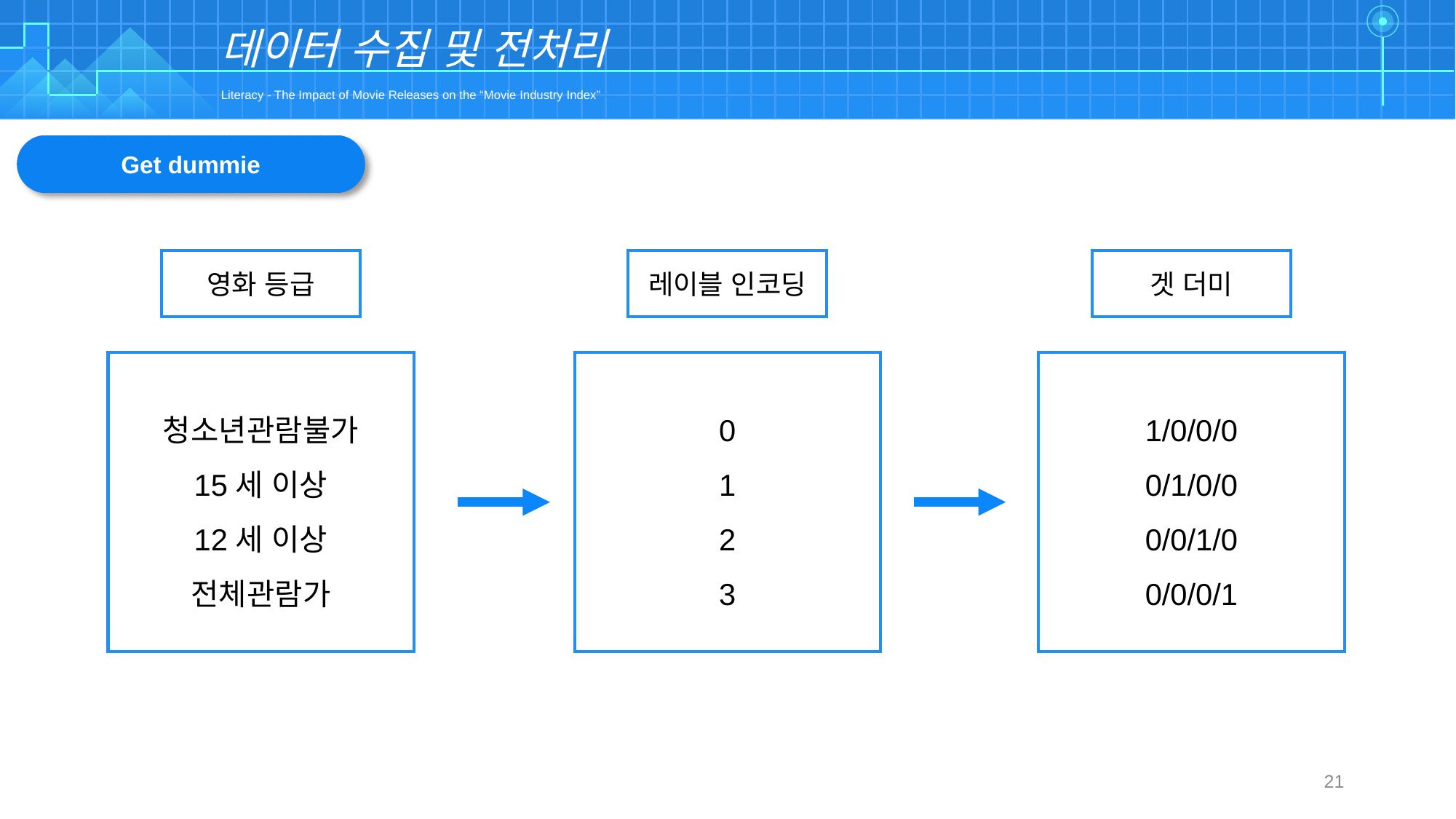

|  |  |  |  |  |  |  |  |  |  |  |  |  |  |  |  |  |  |  |  |  |  |  |  |  |  |  |  |  |  |  |  |  |  |  |  |  |  |  |  |  |  |  |  |  |  |  |  |  |  |  |  |  |  |  |  |  |  |  |  |
| --- | --- | --- | --- | --- | --- | --- | --- | --- | --- | --- | --- | --- | --- | --- | --- | --- | --- | --- | --- | --- | --- | --- | --- | --- | --- | --- | --- | --- | --- | --- | --- | --- | --- | --- | --- | --- | --- | --- | --- | --- | --- | --- | --- | --- | --- | --- | --- | --- | --- | --- | --- | --- | --- | --- | --- | --- | --- | --- | --- |
|  |  |  |  |  |  |  |  |  |  |  |  |  |  |  |  |  |  |  |  |  |  |  |  |  |  |  |  |  |  |  |  |  |  |  |  |  |  |  |  |  |  |  |  |  |  |  |  |  |  |  |  |  |  |  |  |  |  |  |  |
|  |  |  |  |  |  |  |  |  |  |  |  |  |  |  |  |  |  |  |  |  |  |  |  |  |  |  |  |  |  |  |  |  |  |  |  |  |  |  |  |  |  |  |  |  |  |  |  |  |  |  |  |  |  |  |  |  |  |  |  |
|  |  |  |  |  |  |  |  |  |  |  |  |  |  |  |  |  |  |  |  |  |  |  |  |  |  |  |  |  |  |  |  |  |  |  |  |  |  |  |  |  |  |  |  |  |  |  |  |  |  |  |  |  |  |  |  |  |  |  |  |
|  |  |  |  |  |  |  |  |  |  |  |  |  |  |  |  |  |  |  |  |  |  |  |  |  |  |  |  |  |  |  |  |  |  |  |  |  |  |  |  |  |  |  |  |  |  |  |  |  |  |  |  |  |  |  |  |  |  |  |  |

데이터 수집 및 전처리
Literacy - The Impact of Movie Releases on the “Movie Industry Index”

Get dummie
영화 등급
레이블 인코딩
겟 더미
청소년관람불가
15세 이상
12세 이상
전체관람가
0
1
2
3
1/0/0/0
0/1/0/0
0/0/1/0
0/0/0/1
21